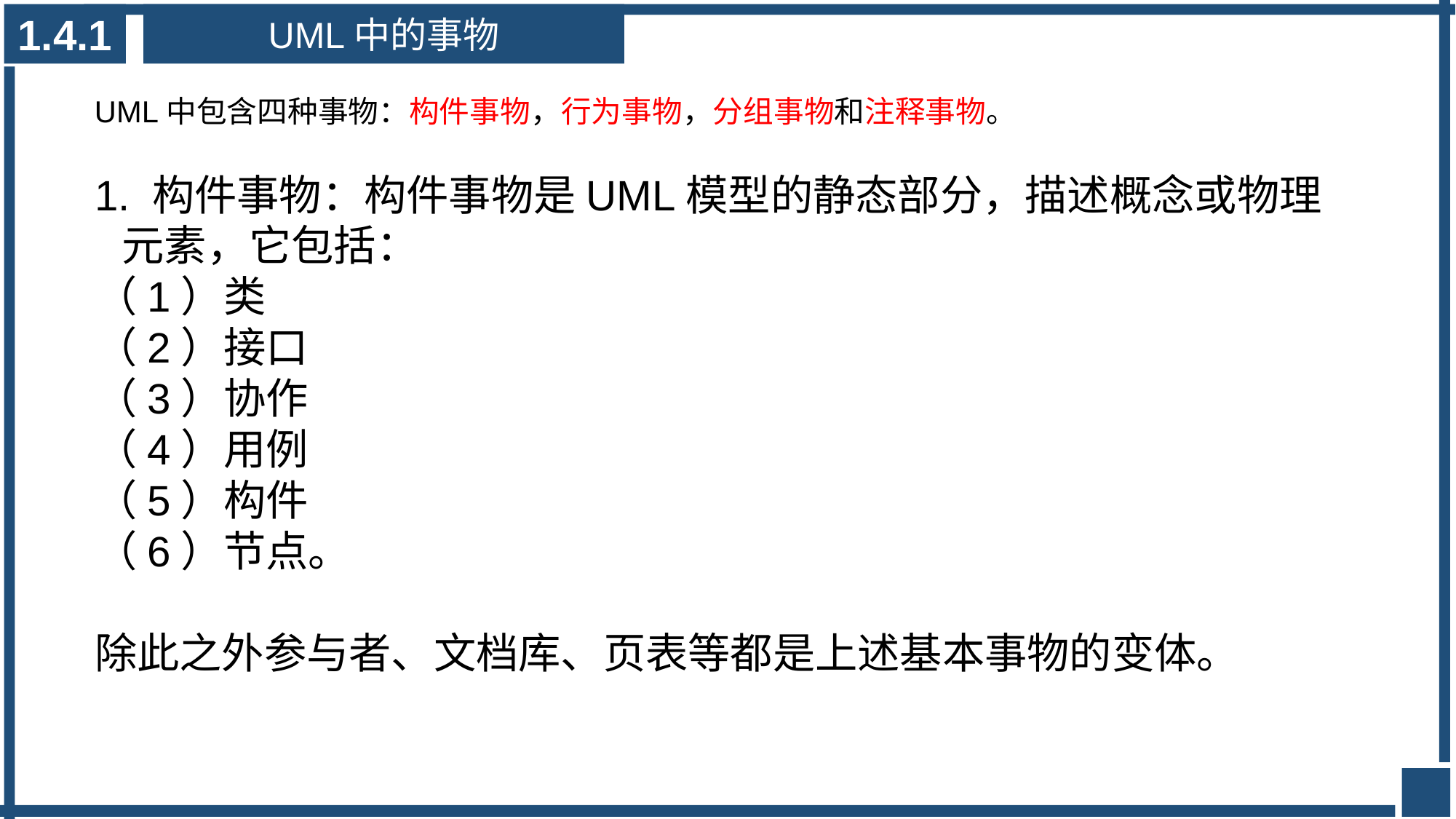

1.4.1

UML中的事物
UML中包含四种事物：构件事物，行为事物，分组事物和注释事物。
1. 构件事物：构件事物是UML模型的静态部分，描述概念或物理元素，它包括：
（1）类
（2）接口
（3）协作
（4）用例
（5）构件
（6）节点。

除此之外参与者、文档库、页表等都是上述基本事物的变体。